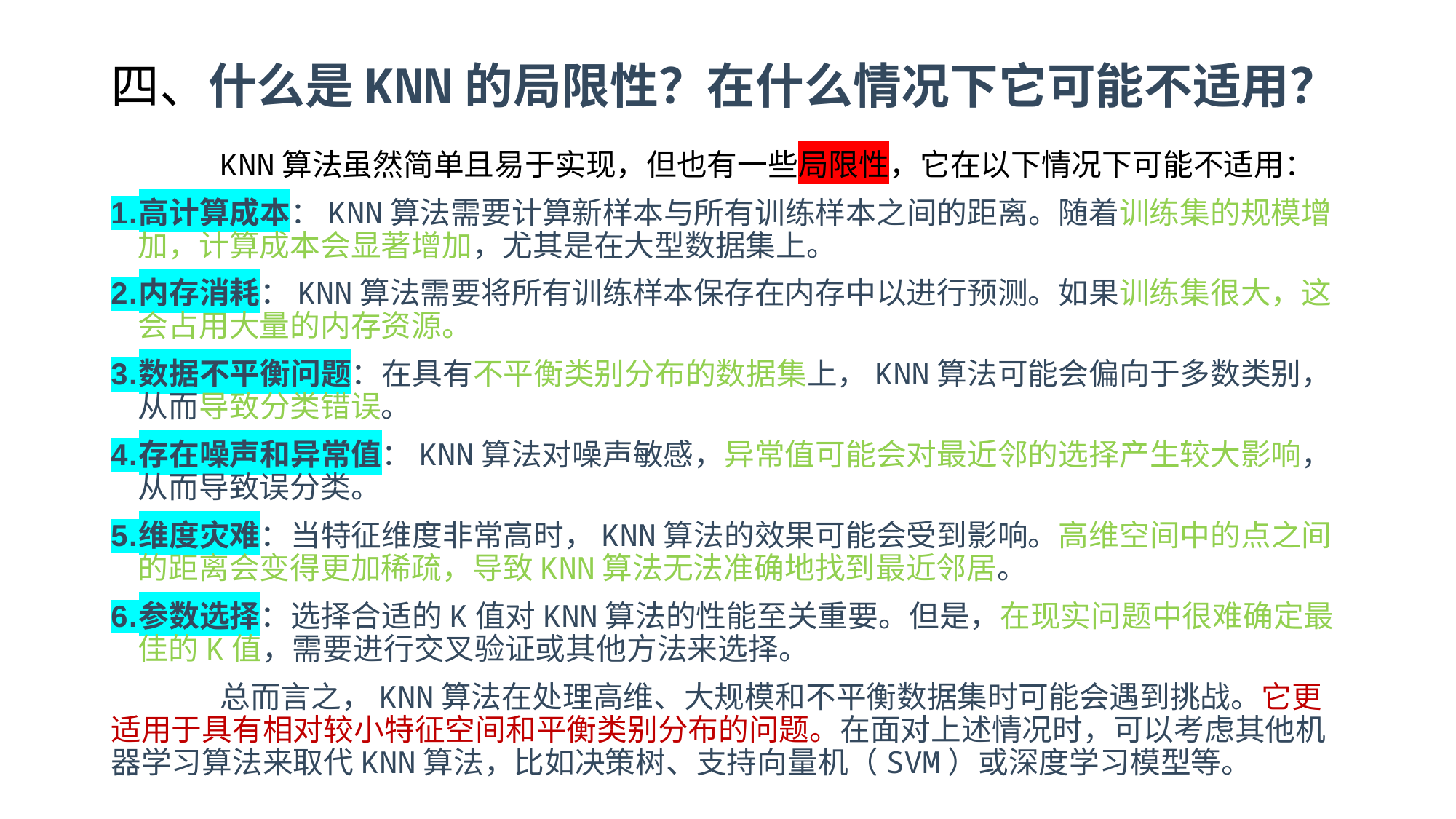

# 四、什么是KNN的局限性？在什么情况下它可能不适用？
	KNN算法虽然简单且易于实现，但也有一些局限性，它在以下情况下可能不适用：
高计算成本：KNN算法需要计算新样本与所有训练样本之间的距离。随着训练集的规模增加，计算成本会显著增加，尤其是在大型数据集上。
内存消耗：KNN算法需要将所有训练样本保存在内存中以进行预测。如果训练集很大，这会占用大量的内存资源。
数据不平衡问题：在具有不平衡类别分布的数据集上，KNN算法可能会偏向于多数类别，从而导致分类错误。
存在噪声和异常值：KNN算法对噪声敏感，异常值可能会对最近邻的选择产生较大影响，从而导致误分类。
维度灾难：当特征维度非常高时，KNN算法的效果可能会受到影响。高维空间中的点之间的距离会变得更加稀疏，导致KNN算法无法准确地找到最近邻居。
参数选择：选择合适的K值对KNN算法的性能至关重要。但是，在现实问题中很难确定最佳的K值，需要进行交叉验证或其他方法来选择。
	总而言之，KNN算法在处理高维、大规模和不平衡数据集时可能会遇到挑战。它更适用于具有相对较小特征空间和平衡类别分布的问题。在面对上述情况时，可以考虑其他机器学习算法来取代KNN算法，比如决策树、支持向量机（SVM）或深度学习模型等。